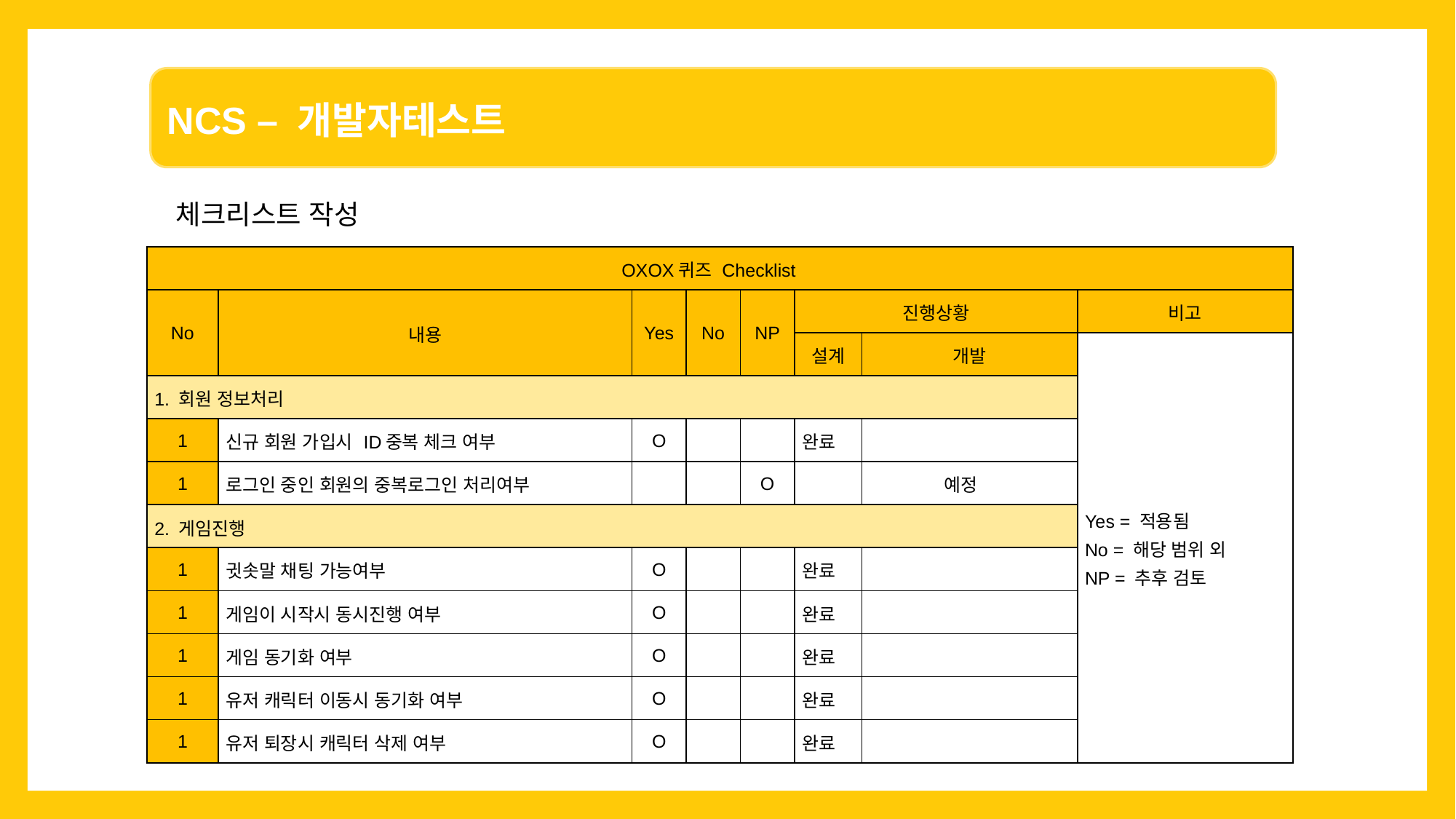

NCS – 개발자테스트
체크리스트 작성
| OXOX퀴즈 Checklist |  |  |  |  |  |  |  |
| --- | --- | --- | --- | --- | --- | --- | --- |
| No | 내용 | Yes | No | NP | 진행상황 |  | 비고 |
|  |  |  |  |  | 설계 | 개발 | Yes = 적용됨 No = 해당 범위 외 NP = 추후 검토 |
| 1. 회원 정보처리 |  |  |  |  |  |  |  |
| 1 | 신규 회원 가입시 ID중복 체크 여부 | O |  |  | 완료 |  |  |
| 1 | 로그인 중인 회원의 중복로그인 처리여부 |  |  | O |  | 예정 |  |
| 2. 게임진행 |  |  |  |  |  |  |  |
| 1 | 귓솟말 채팅 가능여부 | O |  |  | 완료 |  |  |
| 1 | 게임이 시작시 동시진행 여부 | O |  |  | 완료 |  |  |
| 1 | 게임 동기화 여부 | O |  |  | 완료 |  |  |
| 1 | 유저 캐릭터 이동시 동기화 여부 | O |  |  | 완료 |  |  |
| 1 | 유저 퇴장시 캐릭터 삭제 여부 | O |  |  | 완료 |  |  |